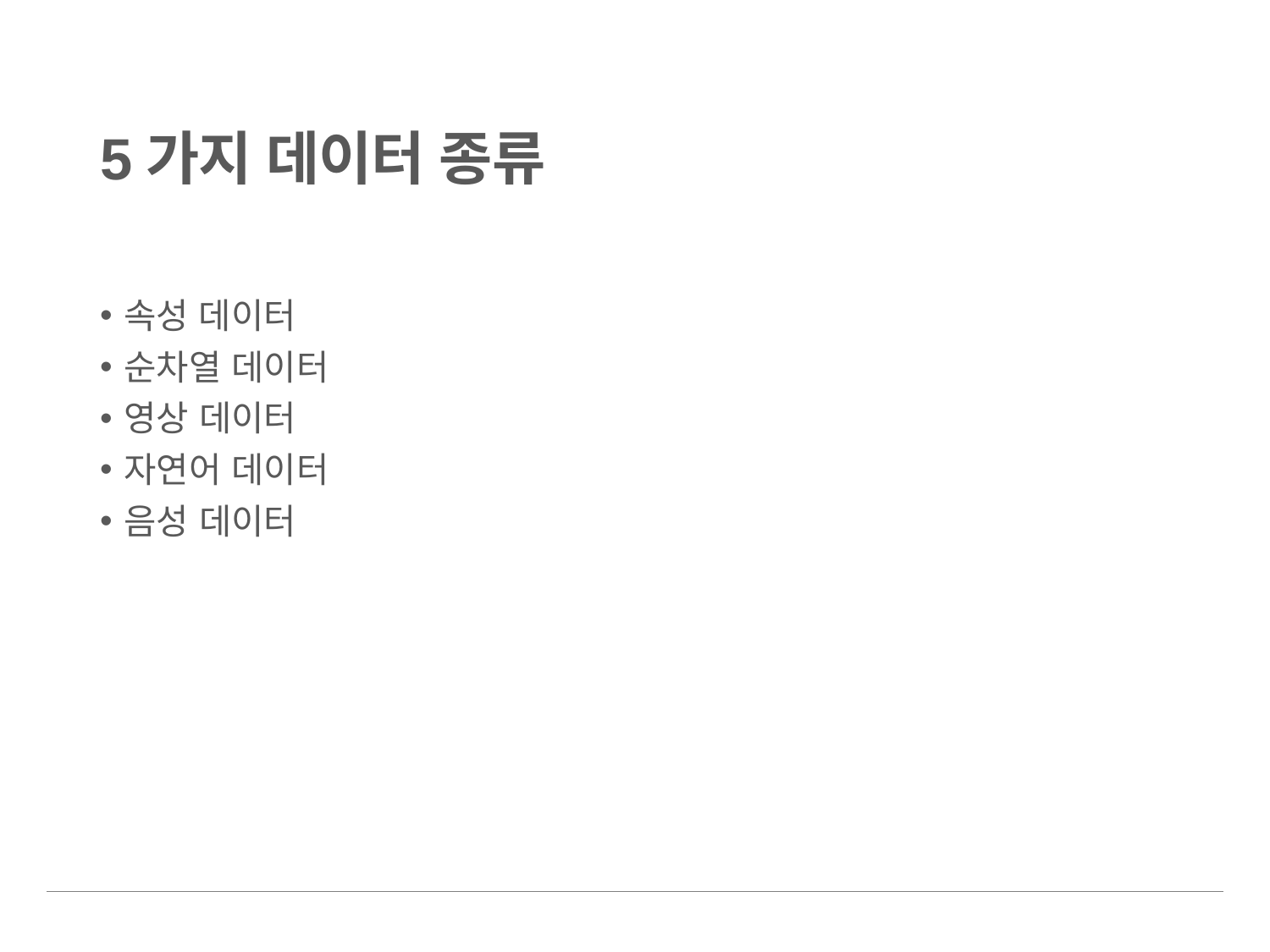

# 5가지 데이터 종류
속성 데이터
순차열 데이터
영상 데이터
자연어 데이터
음성 데이터